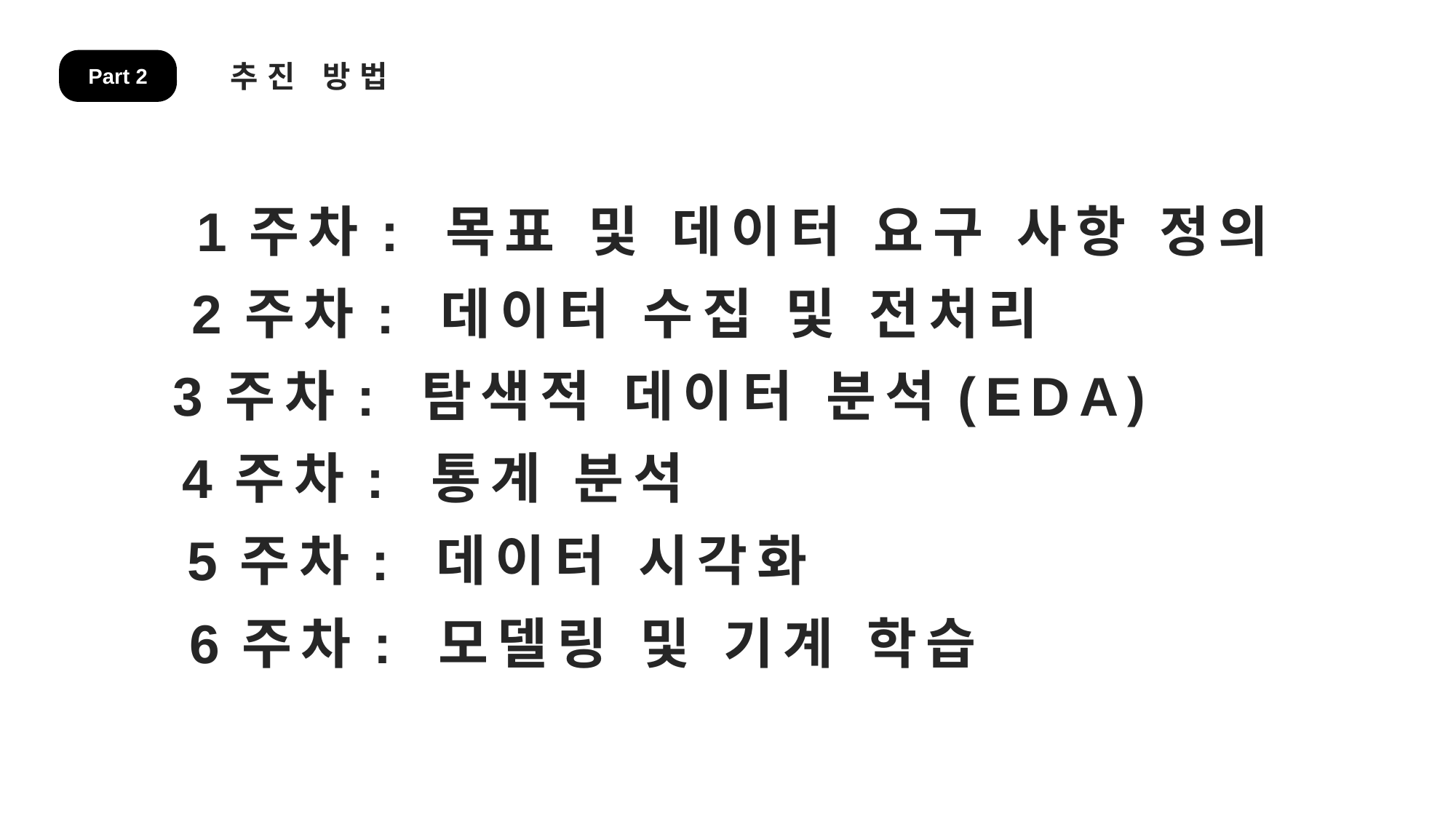

추진 방법
Part 2
1주차: 목표 및 데이터 요구 사항 정의
2주차: 데이터 수집 및 전처리
3주차: 탐색적 데이터 분석(EDA)
4주차: 통계 분석
5주차: 데이터 시각화
6주차: 모델링 및 기계 학습